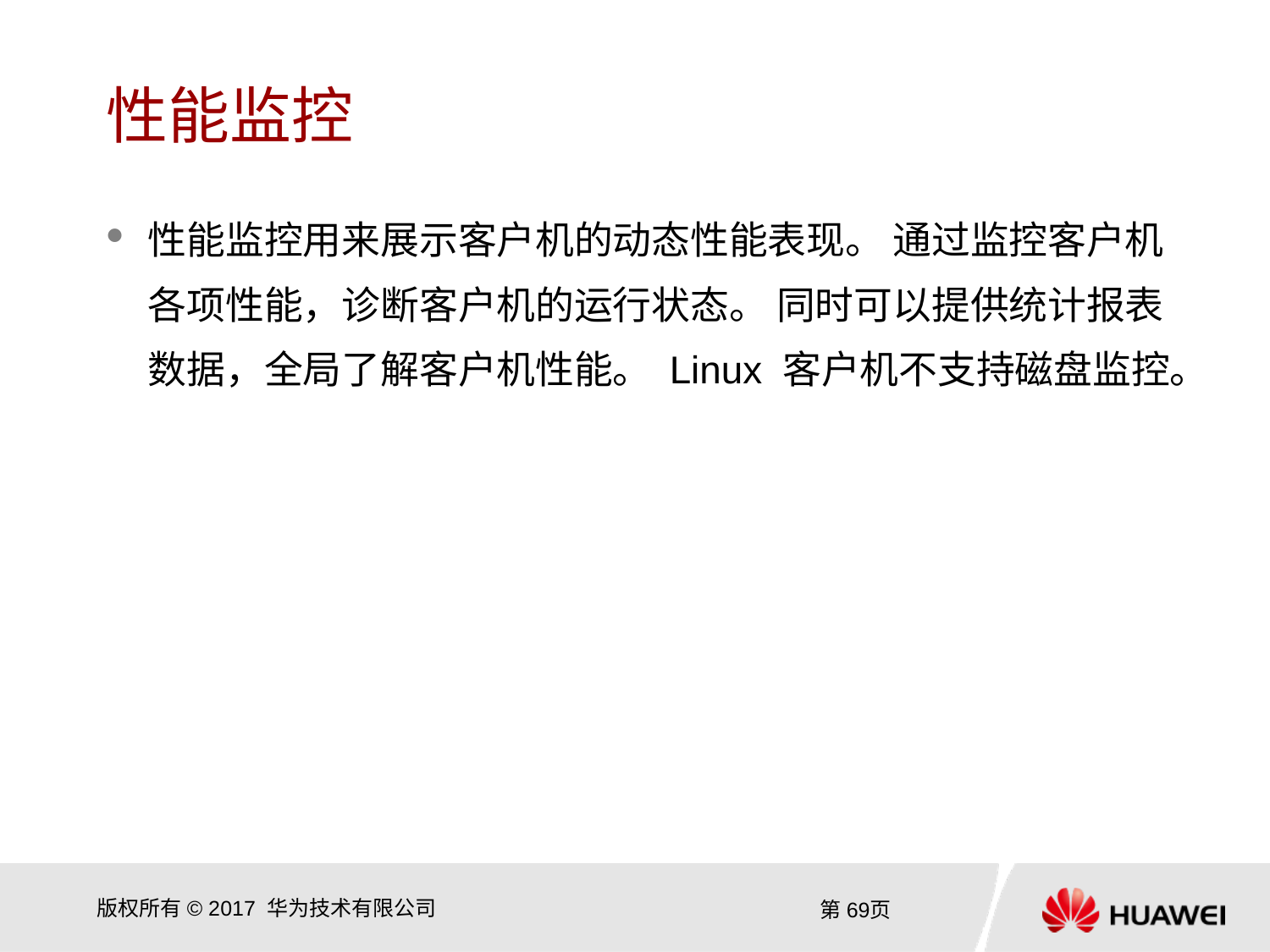

# 性能监控
性能监控用来展示客户机的动态性能表现。 通过监控客户机各项性能，诊断客户机的运行状态。 同时可以提供统计报表数据，全局了解客户机性能。 Linux 客户机不支持磁盘监控。